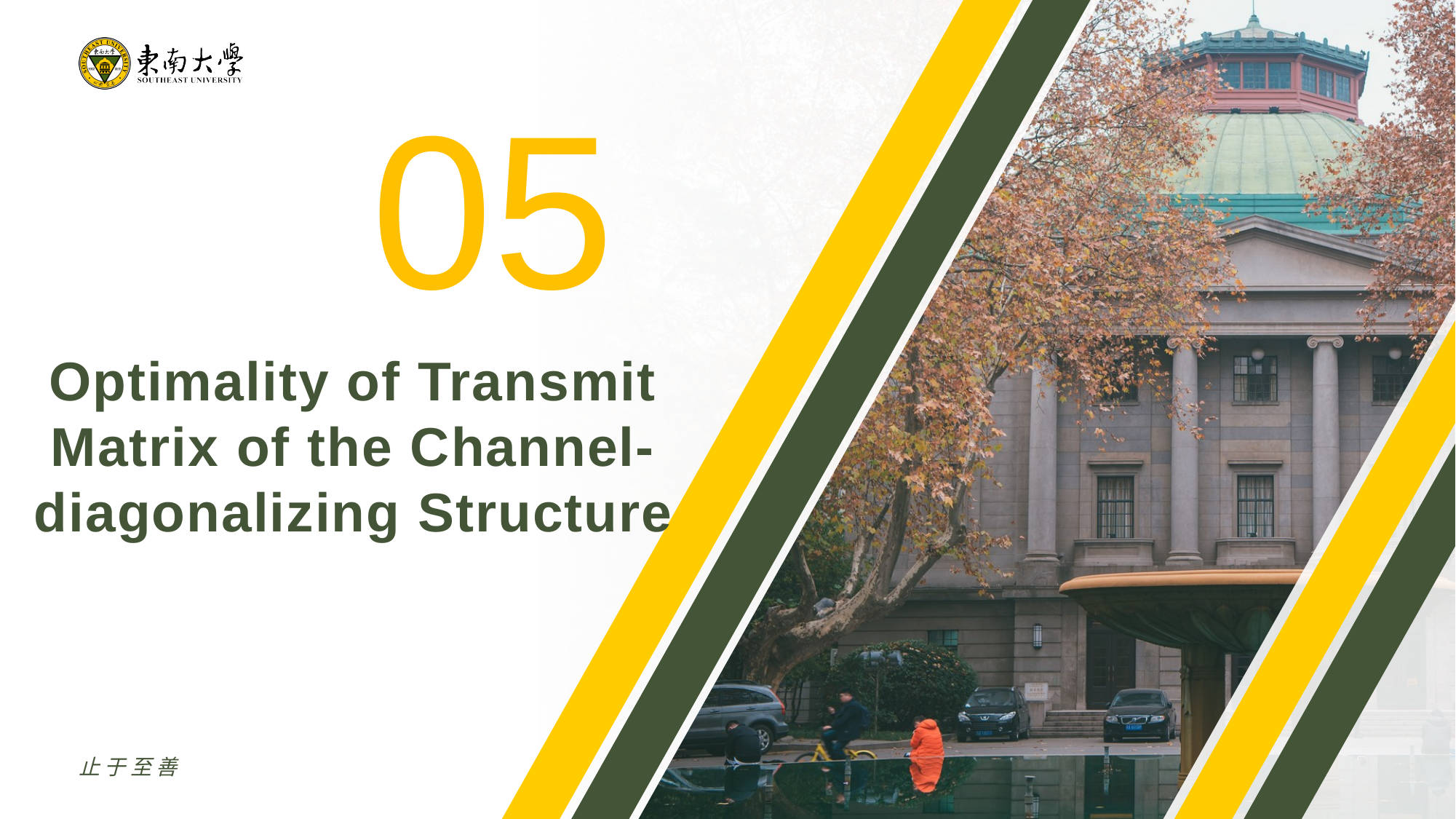

05
Optimality of Transmit Matrix of the Channel-diagonalizing Structure
止于至善